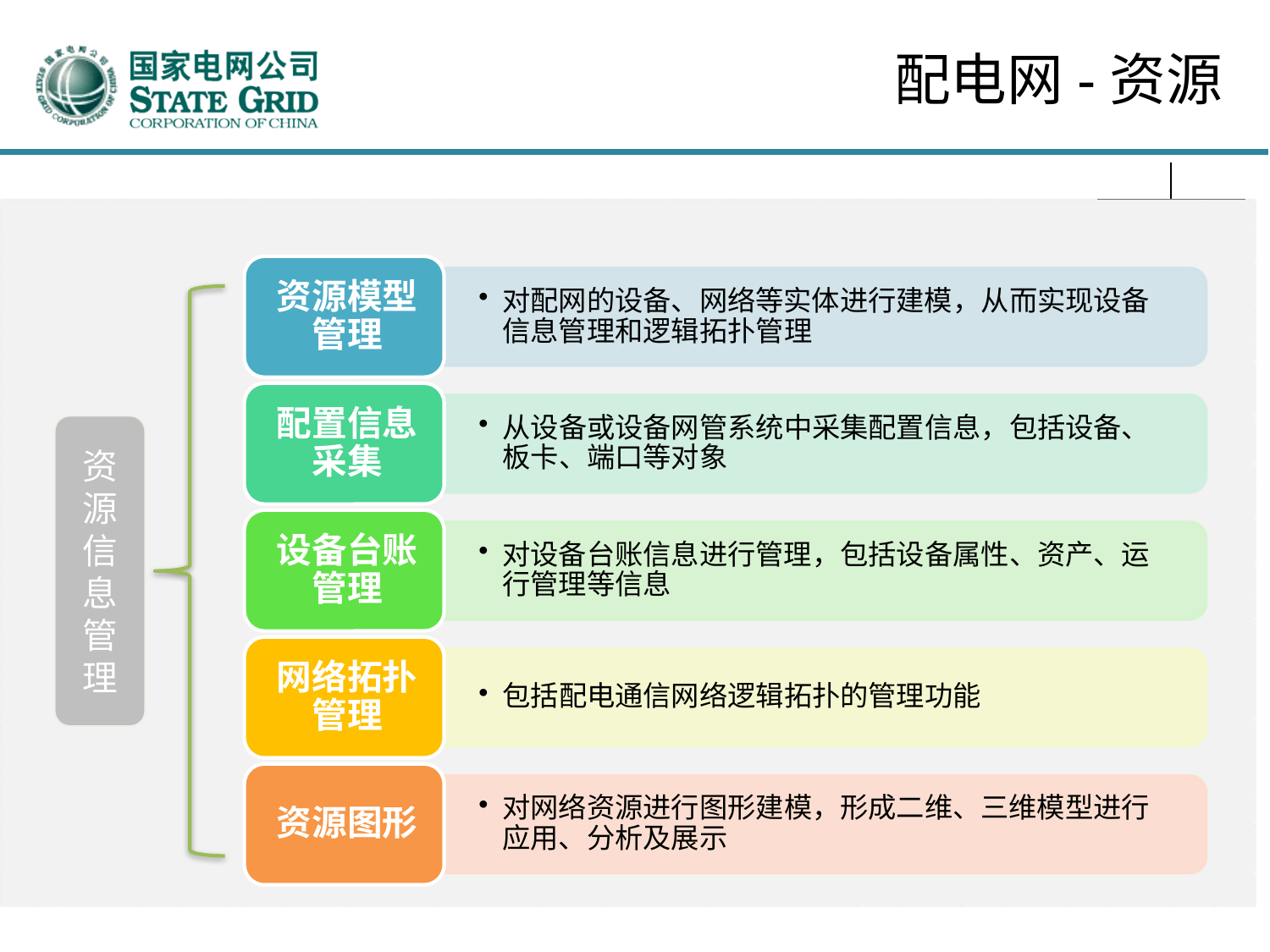

配电网-资源

对配网的设备、网络等实体进行建模，从而实现设备信息管理和逻辑拓扑管理
资源模型管理
从设备或设备网管系统中采集配置信息，包括设备、板卡、端口等对象
配置信息采集
对设备台账信息进行管理，包括设备属性、资产、运行管理等信息
设备台账管理
包括配电通信网络逻辑拓扑的管理功能
网络拓扑管理
对网络资源进行图形建模，形成二维、三维模型进行应用、分析及展示
资源图形

资源信息管理